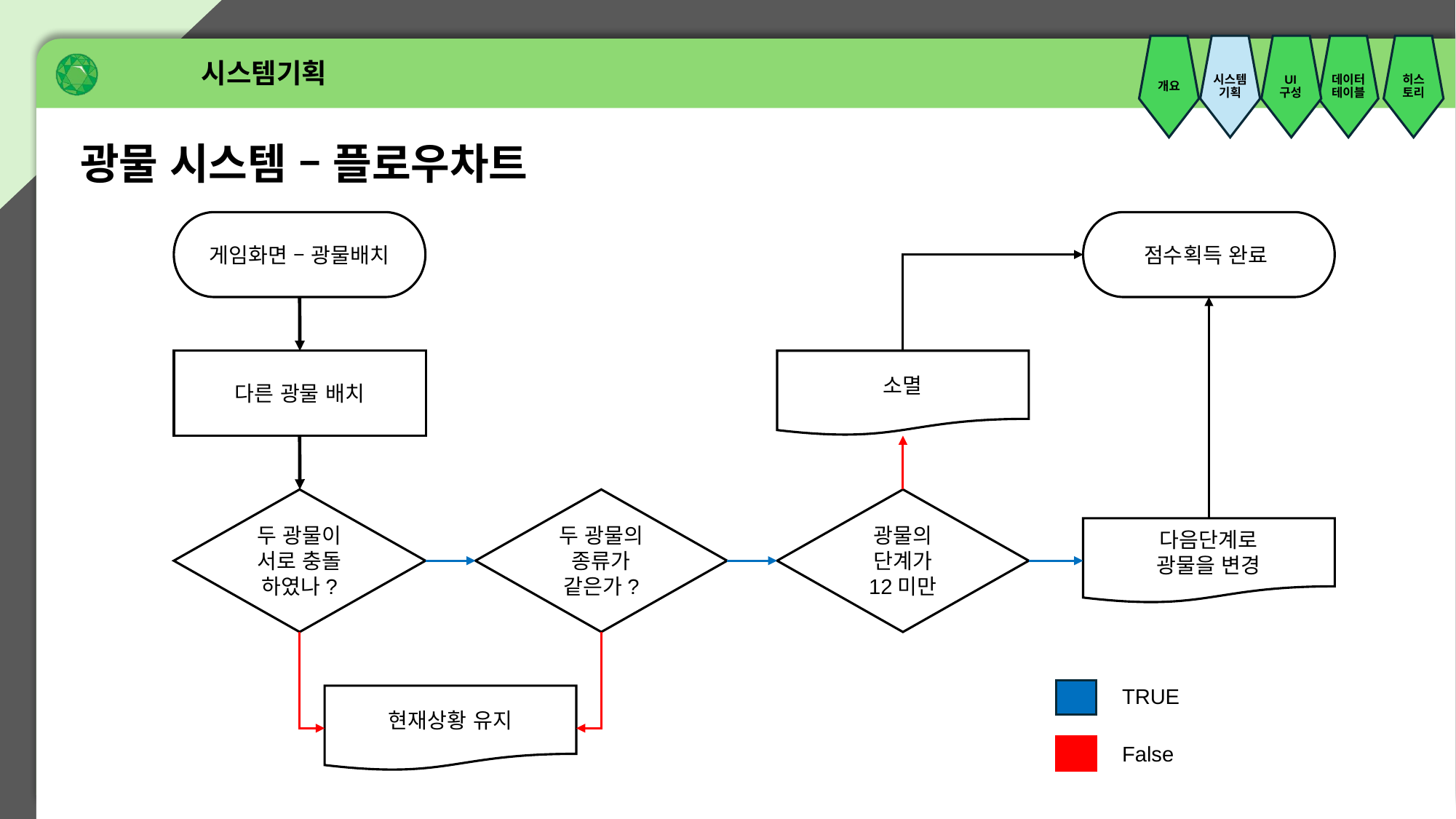

시스템기획
개요
시스템기획
UI
구성
데이터테이블
히스토리
광물 시스템 – 플로우차트
게임화면 – 광물배치
점수획득 완료
다른 광물 배치
소멸
두 광물이
서로 충돌 하였나?
두 광물의
종류가
같은가?
광물의
단계가
12미만
다음단계로
광물을 변경
TRUE

현재상황 유지
False